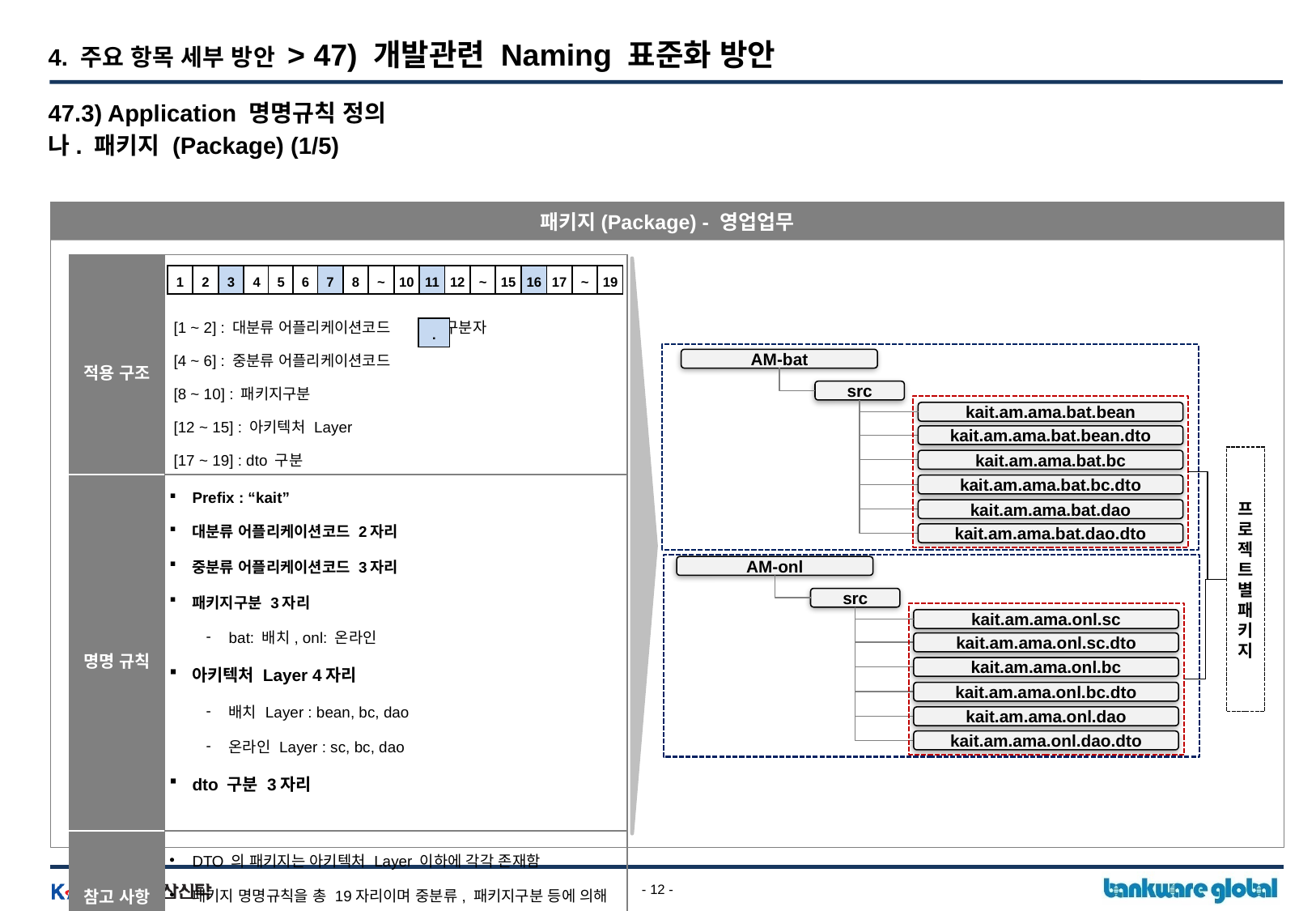

4. 주요 항목 세부 방안 > 47) 개발관련 Naming 표준화 방안
47.3) Application 명명규칙 정의
나. 패키지 (Package) (1/5)

패키지(Package) - 영업업무
| 적용 구조 | [1 ~ 2] : 대분류 어플리케이션코드 : 구분자 [4 ~ 6] : 중분류 어플리케이션코드 [8 ~ 10] : 패키지구분 [12 ~ 15] : 아키텍처 Layer [17 ~ 19] : dto 구분 |
| --- | --- |
| 명명 규칙 | Prefix : “kait” 대분류 어플리케이션코드 2자리 중분류 어플리케이션코드 3자리 패키지구분 3자리 bat: 배치, onl: 온라인 아키텍처 Layer 4자리 배치 Layer : bean, bc, dao 온라인 Layer : sc, bc, dao dto 구분 3자리 |
| 참고 사항 | DTO 의 패키지는 아키텍처 Layer 이하에 각각 존재함 패키지 명명규칙을 총 19자리이며 중분류, 패키지구분 등에 의해 명명규칙을 정의 |
1
2
3
4
5
6
7
8
~
10
11
12
~
15
16
17
~
19
.

AM-bat
src

kait.am.ama.bat.bean
kait.am.ama.bat.bean.dto
프
로
젝
트
별
패
키
지
kait.am.ama.bat.bc
kait.am.ama.bat.bc.dto
kait.am.ama.bat.dao
kait.am.ama.bat.dao.dto

AM-onl
src

kait.am.ama.onl.sc
kait.am.ama.onl.sc.dto
kait.am.ama.onl.bc
kait.am.ama.onl.bc.dto
kait.am.ama.onl.dao
kait.am.ama.onl.dao.dto